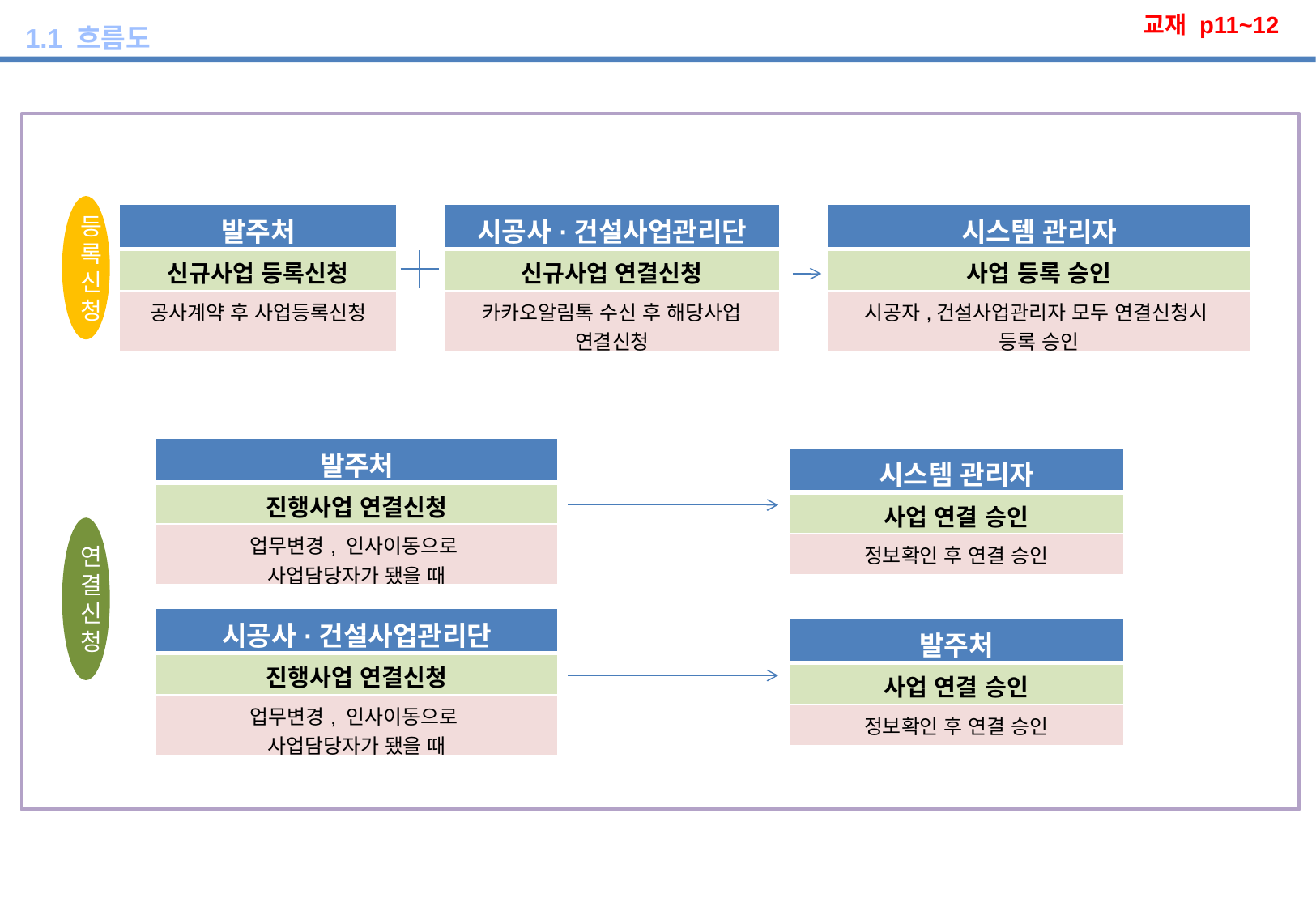

교재 p11~12

1.1 흐름도

등록
신청
| 발주처 |
| --- |
| 신규사업 등록신청 |
| 공사계약 후 사업등록신청 |
| 시공사·건설사업관리단 |
| --- |
| 신규사업 연결신청 |
| 카카오알림톡 수신 후 해당사업 연결신청 |
| 시스템 관리자 |
| --- |
| 사업 등록 승인 |
| 시공자,건설사업관리자 모두 연결신청시 등록 승인 |
| 발주처 |
| --- |
| 진행사업 연결신청 |
| 업무변경, 인사이동으로 사업담당자가 됐을 때 |
| 시스템 관리자 |
| --- |
| 사업 연결 승인 |
| 정보확인 후 연결 승인 |
연결신청
| 시공사·건설사업관리단 |
| --- |
| 진행사업 연결신청 |
| 업무변경, 인사이동으로 사업담당자가 됐을 때 |
| 발주처 |
| --- |
| 사업 연결 승인 |
| 정보확인 후 연결 승인 |